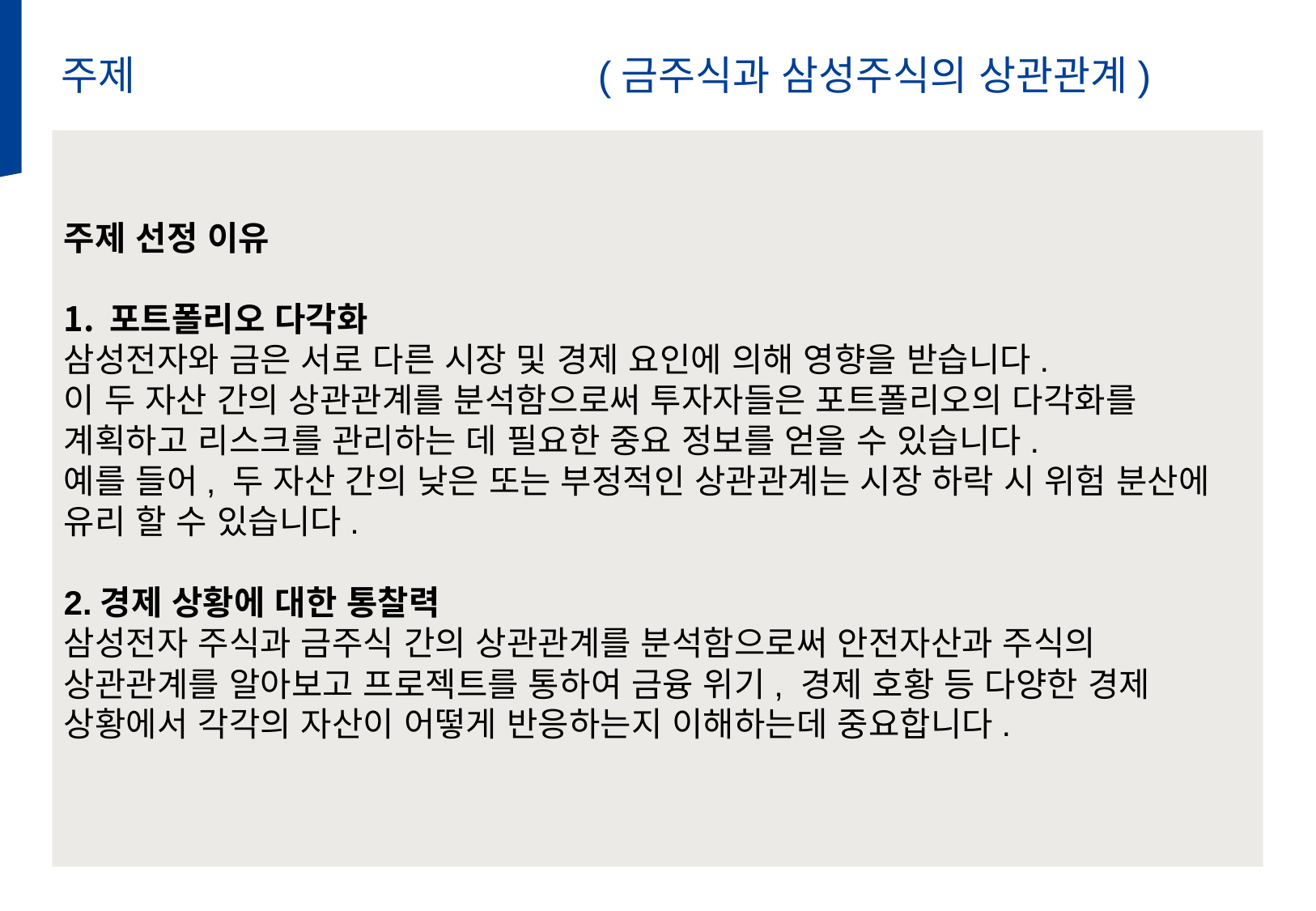

주제                                        (금주식과 삼성주식의 상관관계)
주제 선정 이유

포트폴리오 다각화
삼성전자와 금은 서로 다른 시장 및 경제 요인에 의해 영향을 받습니다.
이 두 자산 간의 상관관계를 분석함으로써 투자자들은 포트폴리오의 다각화를 계획하고 리스크를 관리하는 데 필요한 중요 정보를 얻을 수 있습니다.
예를 들어, 두 자산 간의 낮은 또는 부정적인 상관관계는 시장 하락 시 위험 분산에 유리 할 수 있습니다.

2.경제 상황에 대한 통찰력
삼성전자 주식과 금주식 간의 상관관계를 분석함으로써 안전자산과 주식의 상관관계를 알아보고 프로젝트를 통하여 금융 위기, 경제 호황 등 다양한 경제 상황에서 각각의 자산이 어떻게 반응하는지 이해하는데 중요합니다.